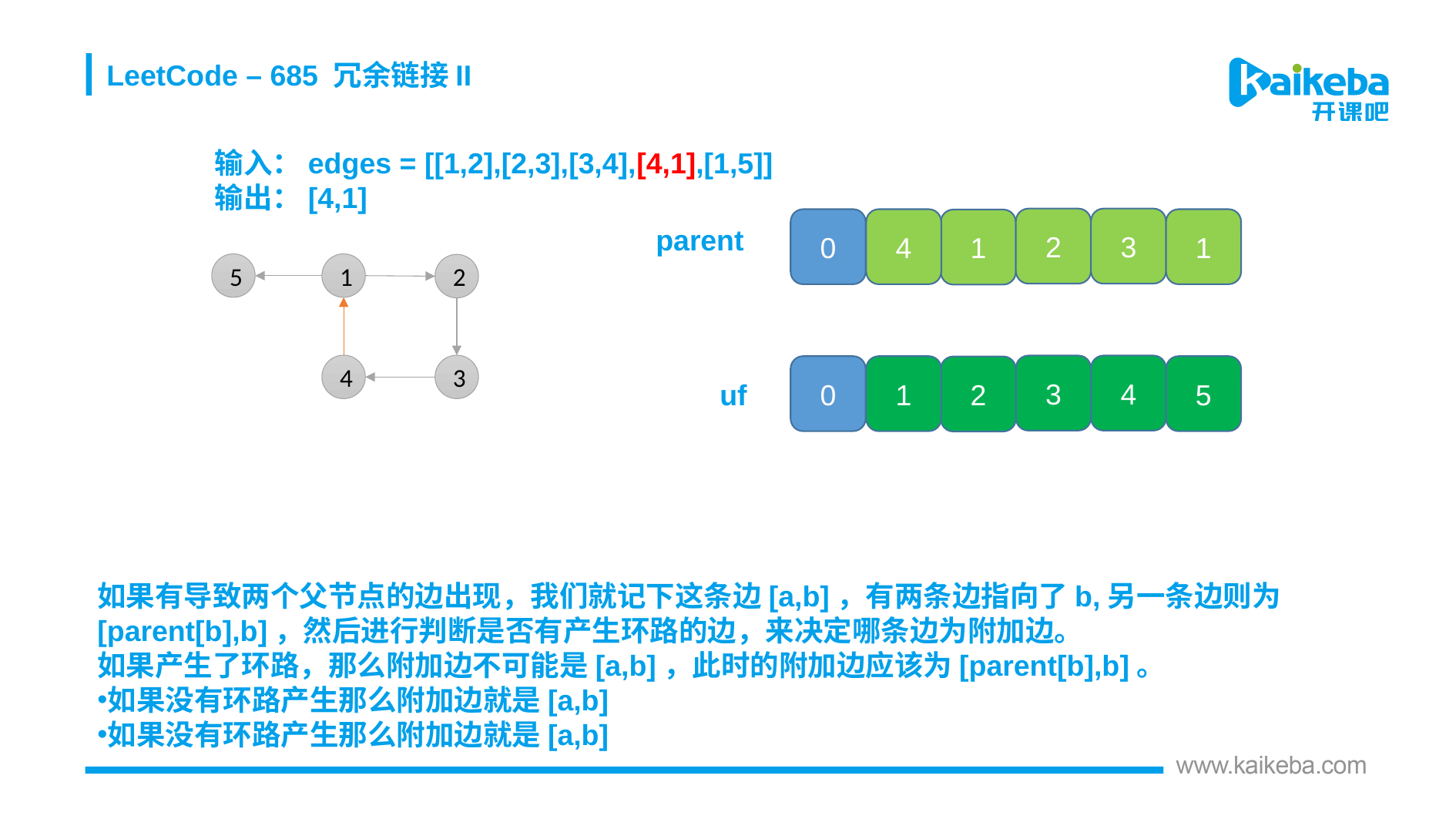

LeetCode – 685 冗余链接II

输入：edges = [[1,2],[2,3],[3,4],[4,1],[1,5]]
输出：[4,1]
2
3
0
4
1
1
parent
5
1
2
4
3
3
4
0
1
5
2
uf
如果有导致两个父节点的边出现，我们就记下这条边[a,b]，有两条边指向了b,另一条边则为[parent[b],b]，然后进行判断是否有产生环路的边，来决定哪条边为附加边。
如果产生了环路，那么附加边不可能是[a,b]，此时的附加边应该为[parent[b],b]。
如果没有环路产生那么附加边就是[a,b]
如果没有环路产生那么附加边就是[a,b]